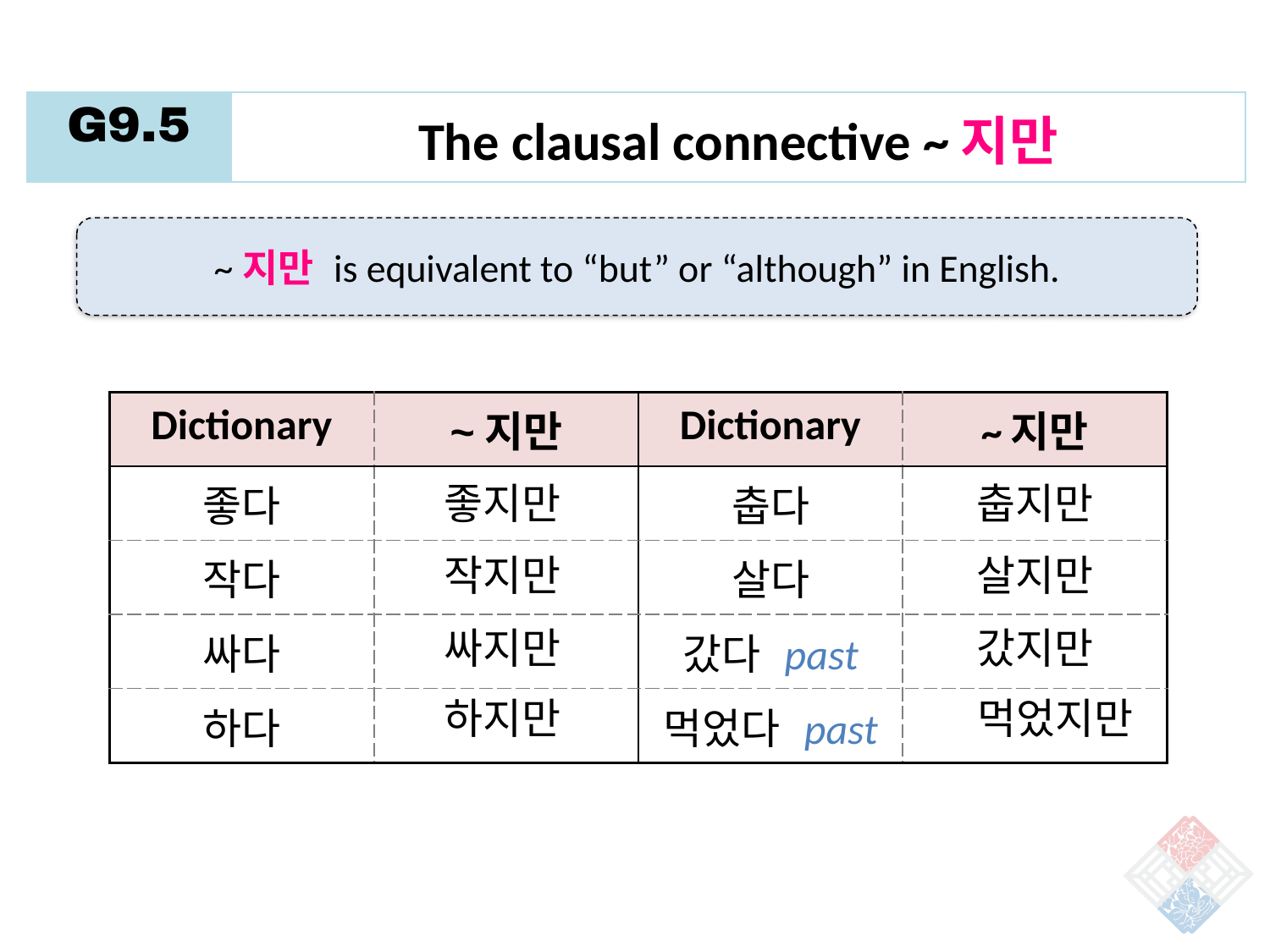

| G9.5 | The clausal connective ~지만 |
| --- | --- |
~지만 is equivalent to “but” or “although” in English.
| Dictionary | ~지만 | Dictionary | ~지만 |
| --- | --- | --- | --- |
| 좋다 |  | 춥다 |  |
| 작다 |  | 살다 |  |
| 싸다 |  | 갔다 past |  |
| 하다 |  | 먹었다 past |  |
좋지만
춥지만
작지만
살지만
싸지만
갔지만
하지만
먹었지만